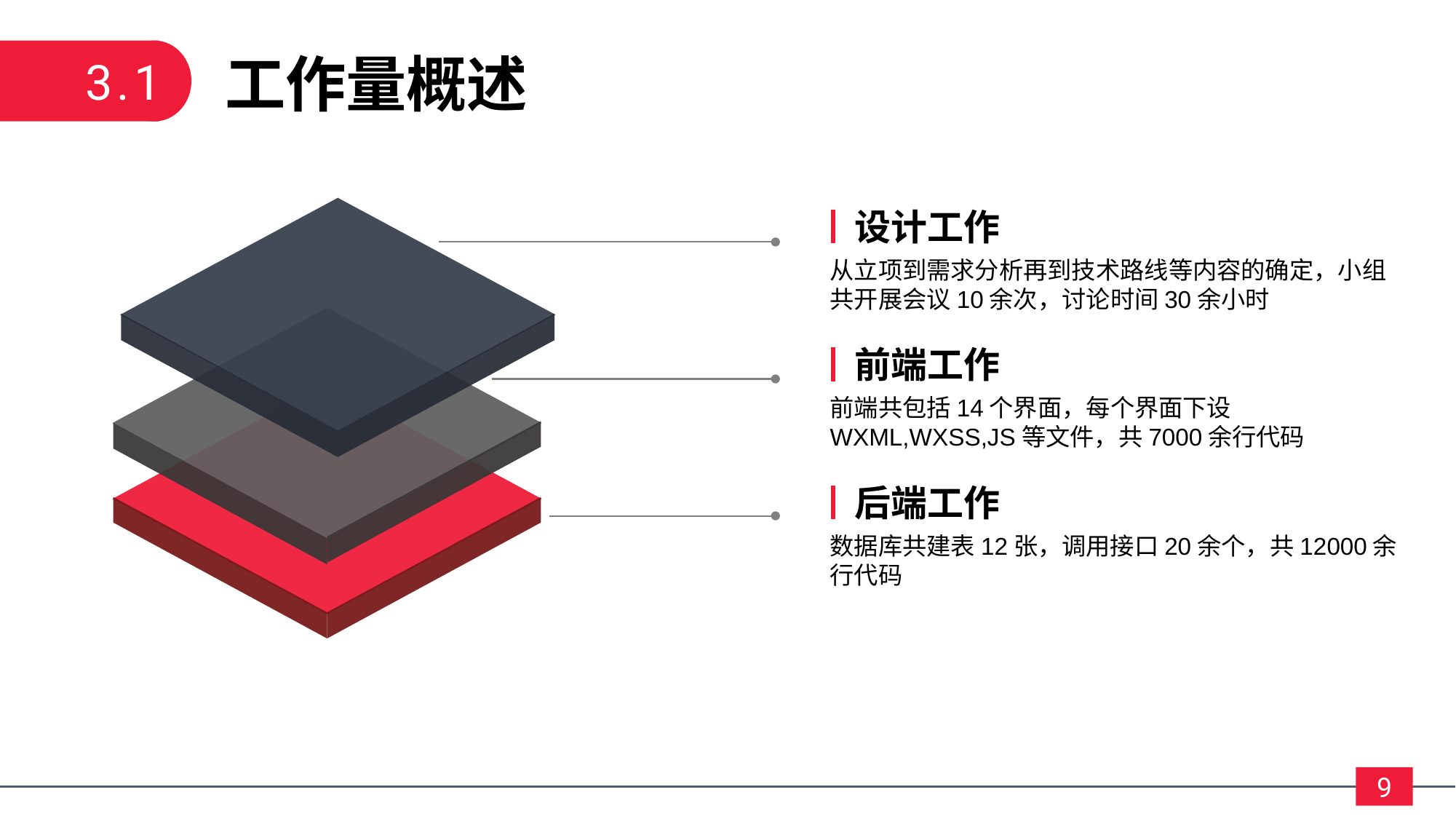

3.1
工作量概述

设计工作
从立项到需求分析再到技术路线等内容的确定，小组共开展会议10余次，讨论时间30余小时
前端工作
前端共包括14个界面，每个界面下设WXML,WXSS,JS等文件，共7000余行代码

后端工作
数据库共建表12张，调用接口20余个，共12000余行代码
9